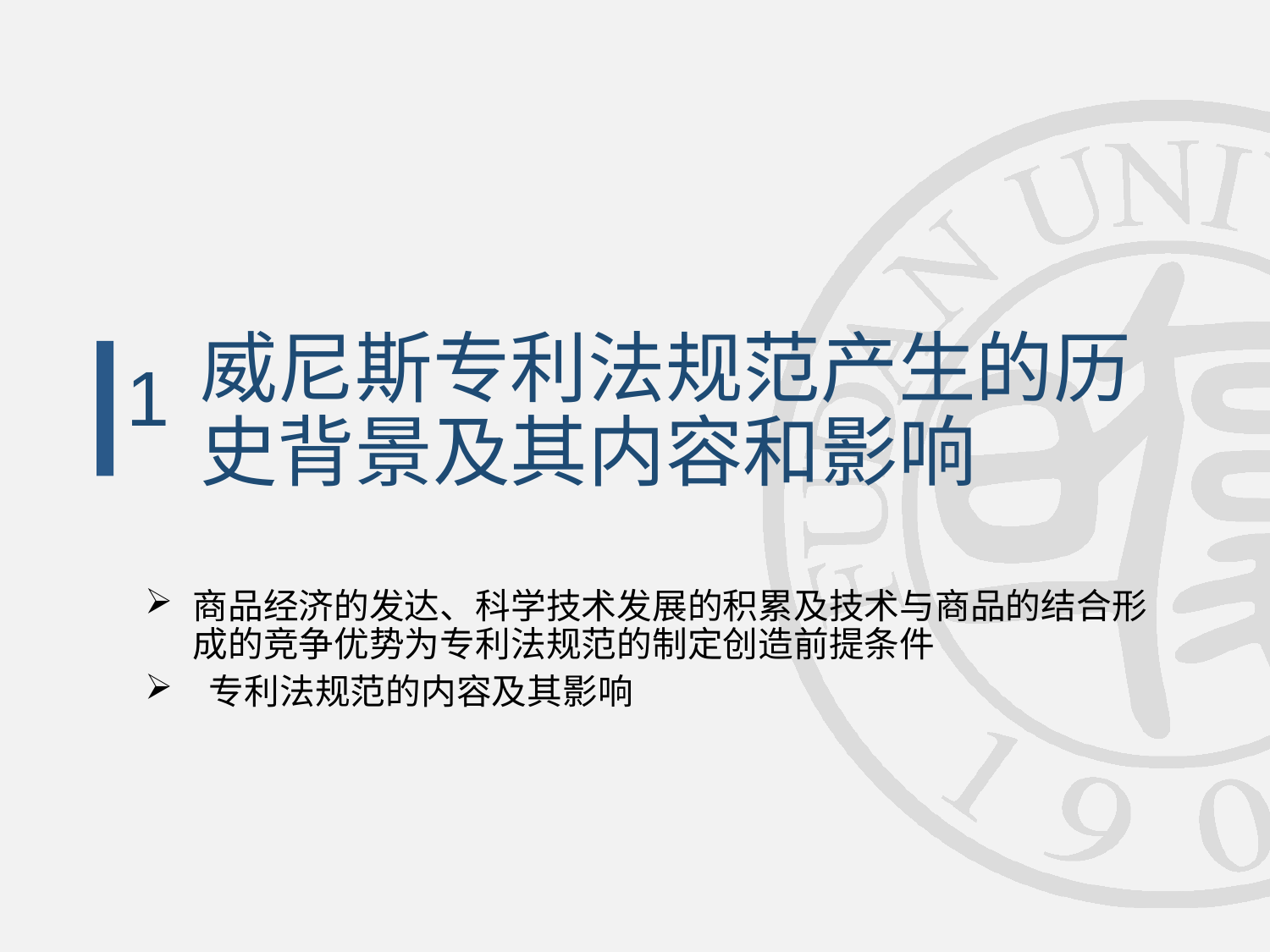

1
# 威尼斯专利法规范产生的历史背景及其内容和影响
商品经济的发达、科学技术发展的积累及技术与商品的结合形成的竞争优势为专利法规范的制定创造前提条件
 专利法规范的内容及其影响